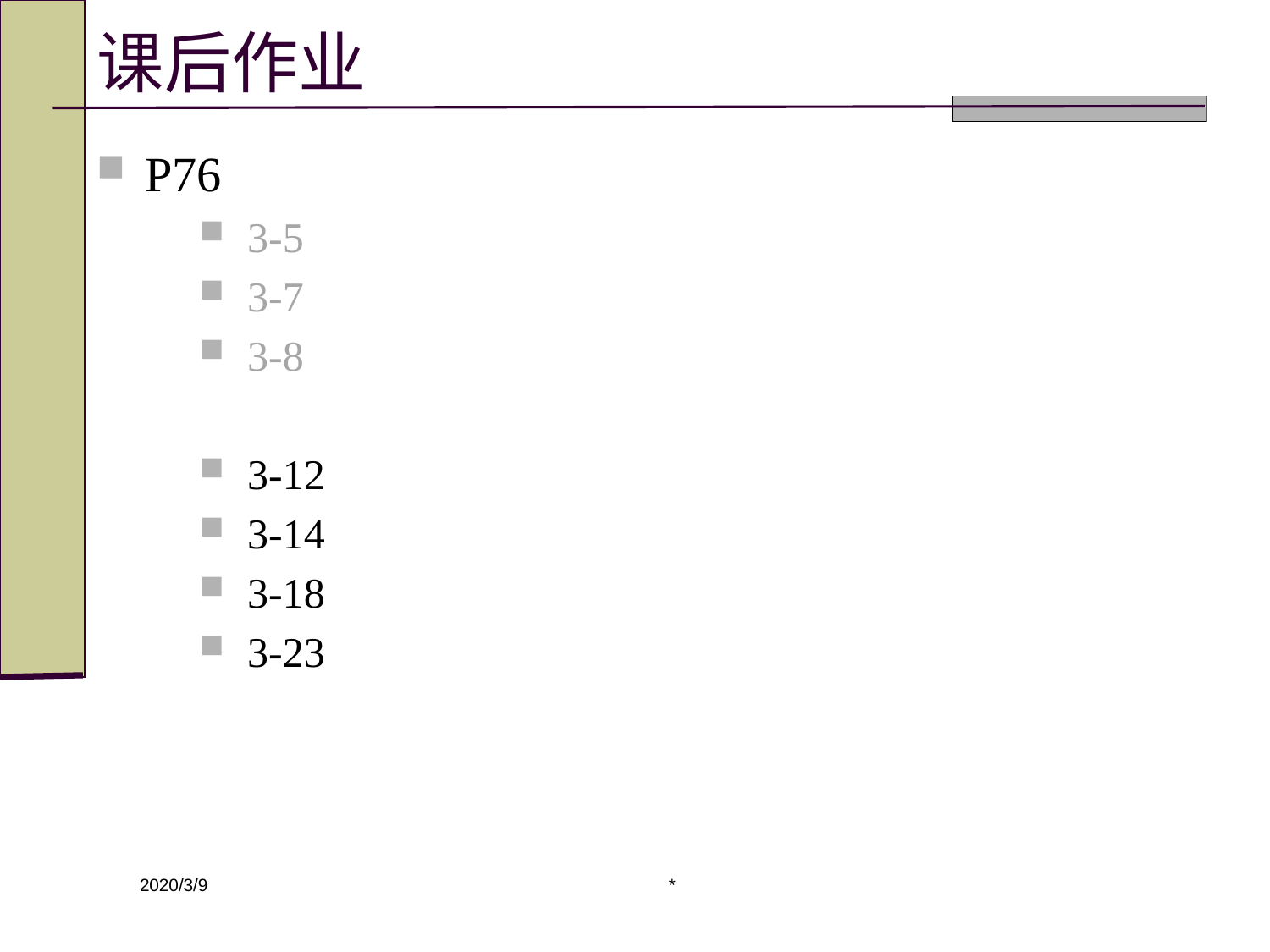

# 课后作业
P76
3-5
3-7
3-8

3-12
3-14
3-18
3-23
*
2020/3/9